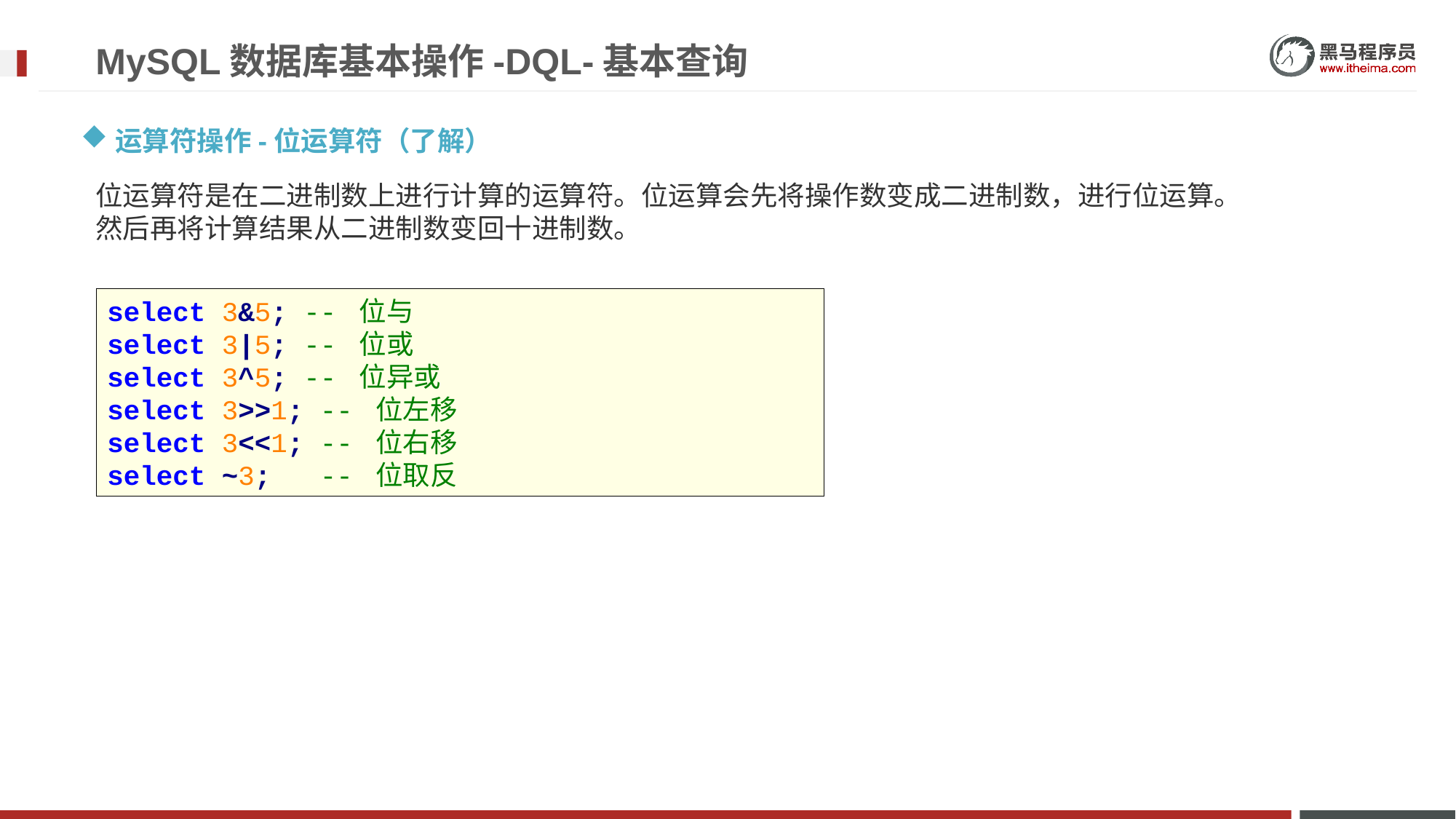

# MySQL数据库基本操作-DQL-基本查询
运算符操作-位运算符（了解）
位运算符是在二进制数上进行计算的运算符。位运算会先将操作数变成二进制数，进行位运算。然后再将计算结果从二进制数变回十进制数。
select 3&5; -- 位与
select 3|5; -- 位或
select 3^5; -- 位异或
select 3>>1; -- 位左移
select 3<<1; -- 位右移
select ~3;   -- 位取反